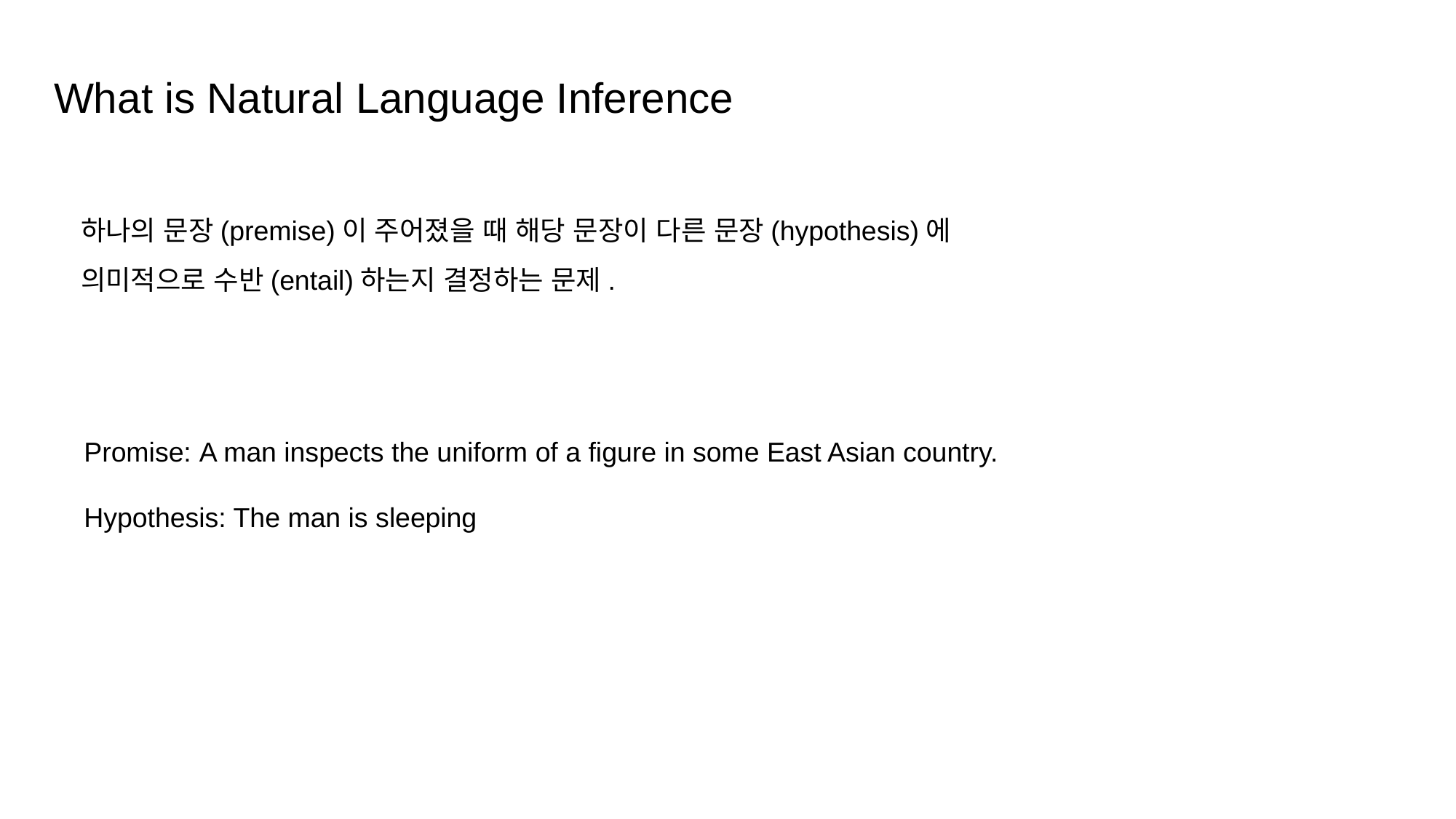

What is Natural Language Inference
하나의 문장(premise)이 주어졌을 때 해당 문장이 다른 문장(hypothesis)에
의미적으로 수반(entail)하는지 결정하는 문제.
Promise: A man inspects the uniform of a figure in some East Asian country.
Hypothesis: The man is sleeping